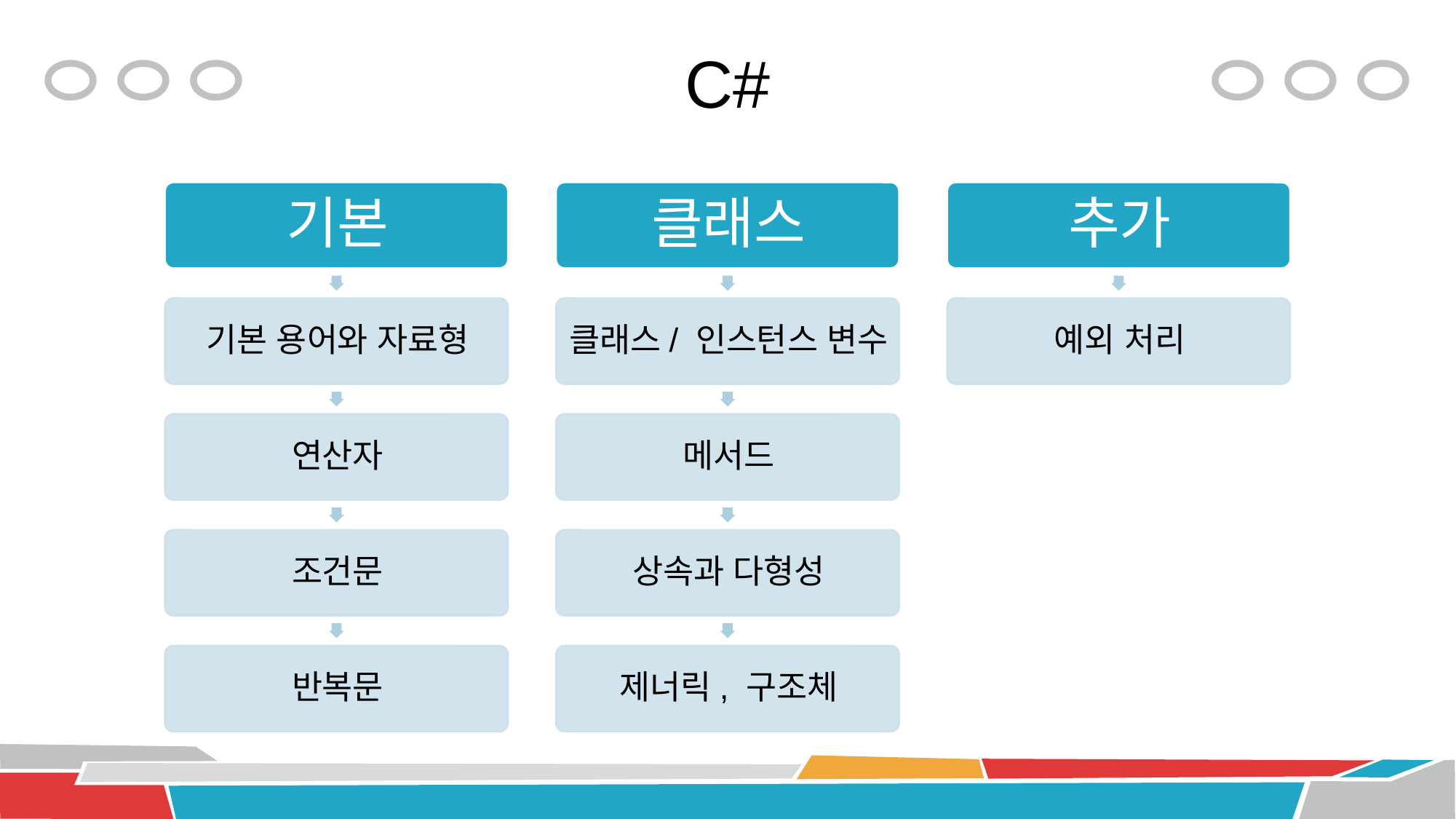

# C#
기본
기본 용어와 자료형
연산자
조건문
반복문
클래스
클래스/ 인스턴스 변수
메서드
상속과 다형성
제너릭, 구조체
추가
예외 처리